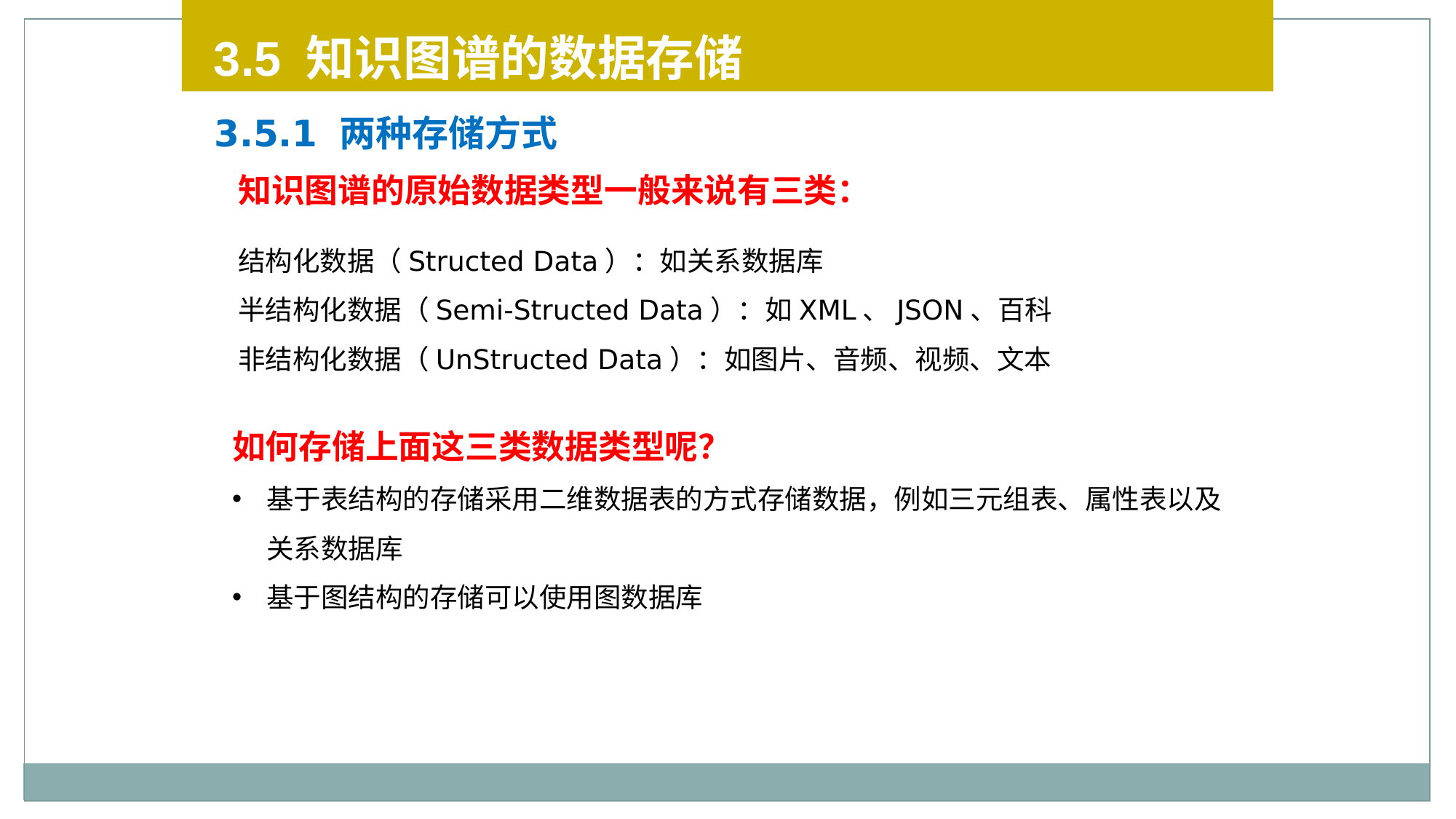

3.5 知识图谱的数据存储
3.5.1 两种存储方式
知识图谱的原始数据类型一般来说有三类：
结构化数据（Structed Data）：如关系数据库
半结构化数据（Semi-Structed Data）：如XML、JSON、百科
非结构化数据（UnStructed Data）：如图片、音频、视频、文本

如何存储上面这三类数据类型呢？
基于表结构的存储采用二维数据表的方式存储数据，例如三元组表、属性表以及关系数据库
基于图结构的存储可以使用图数据库